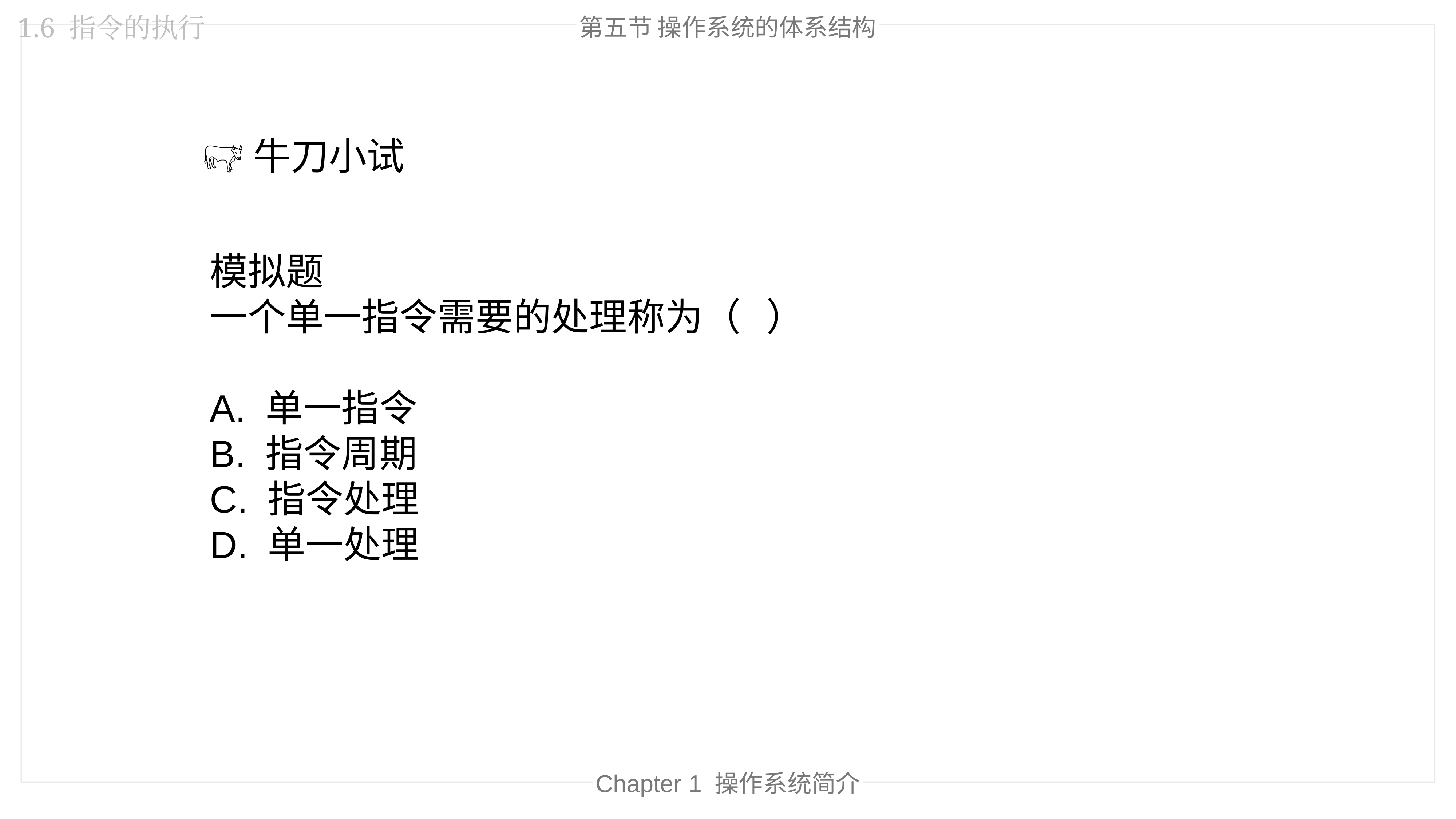

第五节 操作系统的体系结构
1.6 指令的执行
🐂牛刀小试
模拟题
一个单一指令需要的处理称为（   ）

A. 单一指令
B. 指令周期
C. 指令处理
D. 单一处理
Chapter 1 操作系统简介